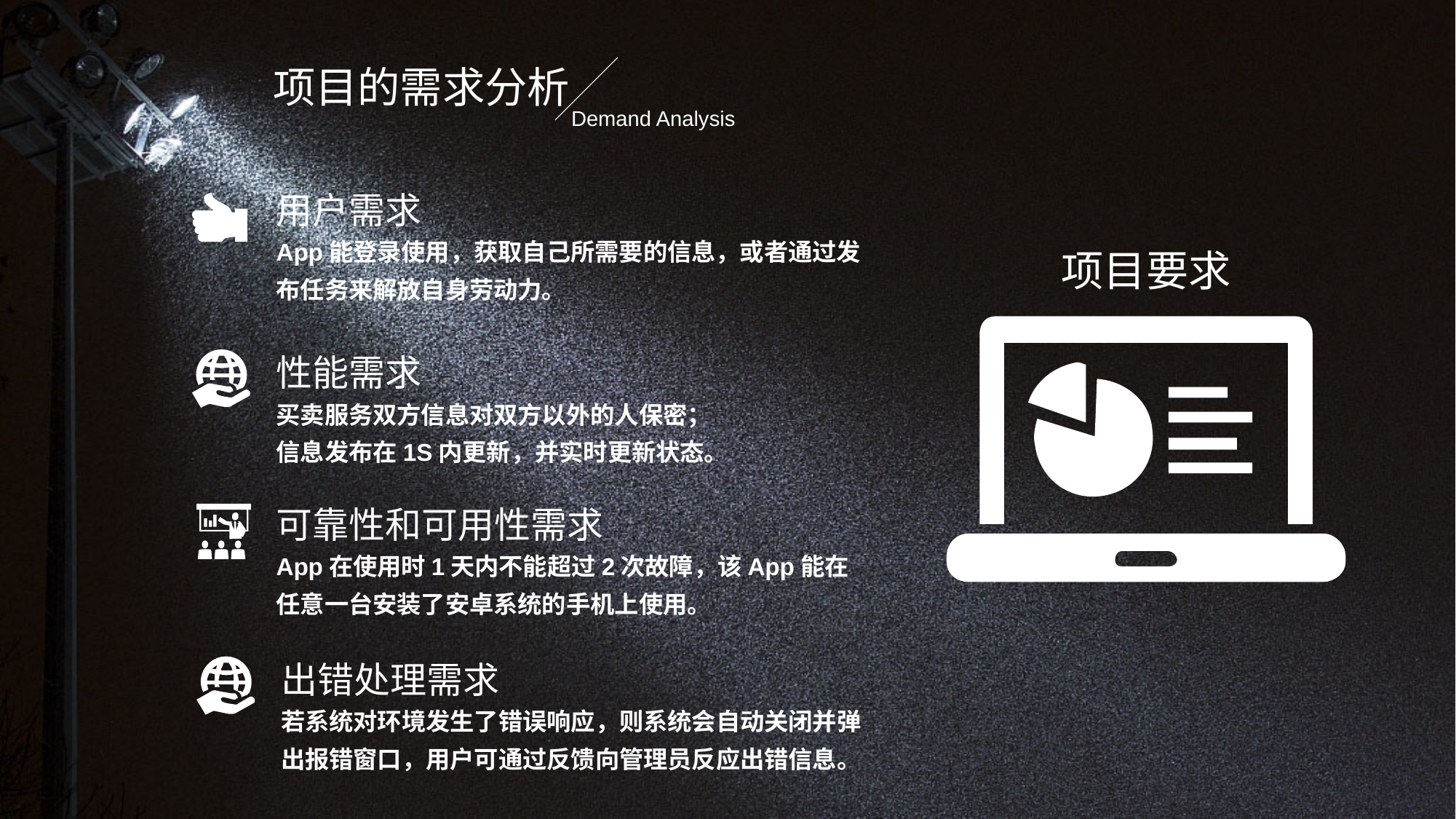

项目的需求分析
Demand Analysis
用户需求
App能登录使用，获取自己所需要的信息，或者通过发布任务来解放自身劳动力。

项目要求

性能需求
买卖服务双方信息对双方以外的人保密；
信息发布在1S内更新，并实时更新状态。

可靠性和可用性需求
App在使用时1天内不能超过2次故障，该App能在任意一台安装了安卓系统的手机上使用。

出错处理需求
若系统对环境发生了错误响应，则系统会自动关闭并弹出报错窗口，用户可通过反馈向管理员反应出错信息。